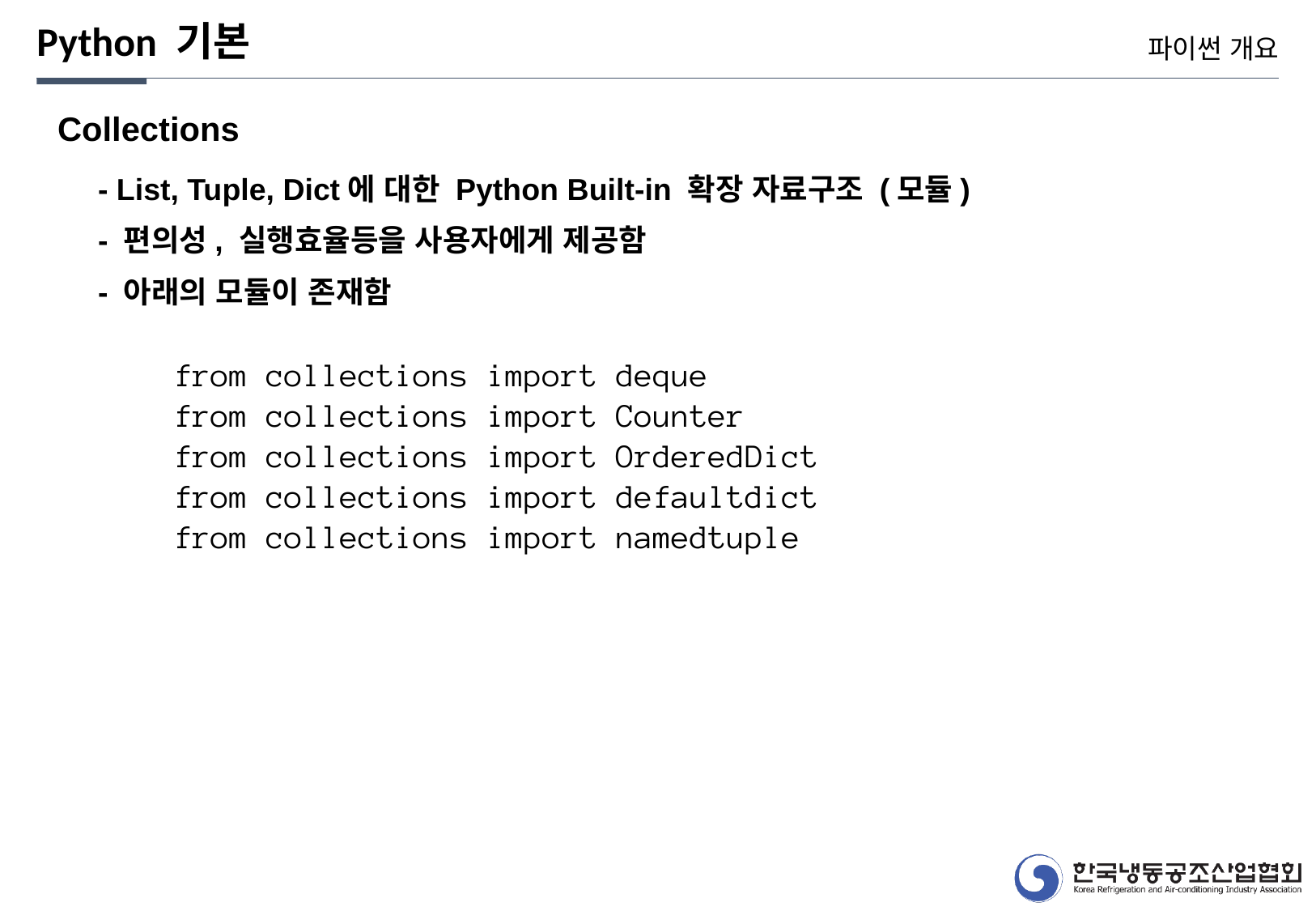

Python 기본
파이썬 개요
Collections
- List, Tuple, Dict에 대한 Python Built-in 확장 자료구조 (모듈)
- 편의성, 실행효율등을 사용자에게 제공함
- 아래의 모듈이 존재함
from collections import deque
from collections import Counter
from collections import OrderedDict
from collections import defaultdict
from collections import namedtuple